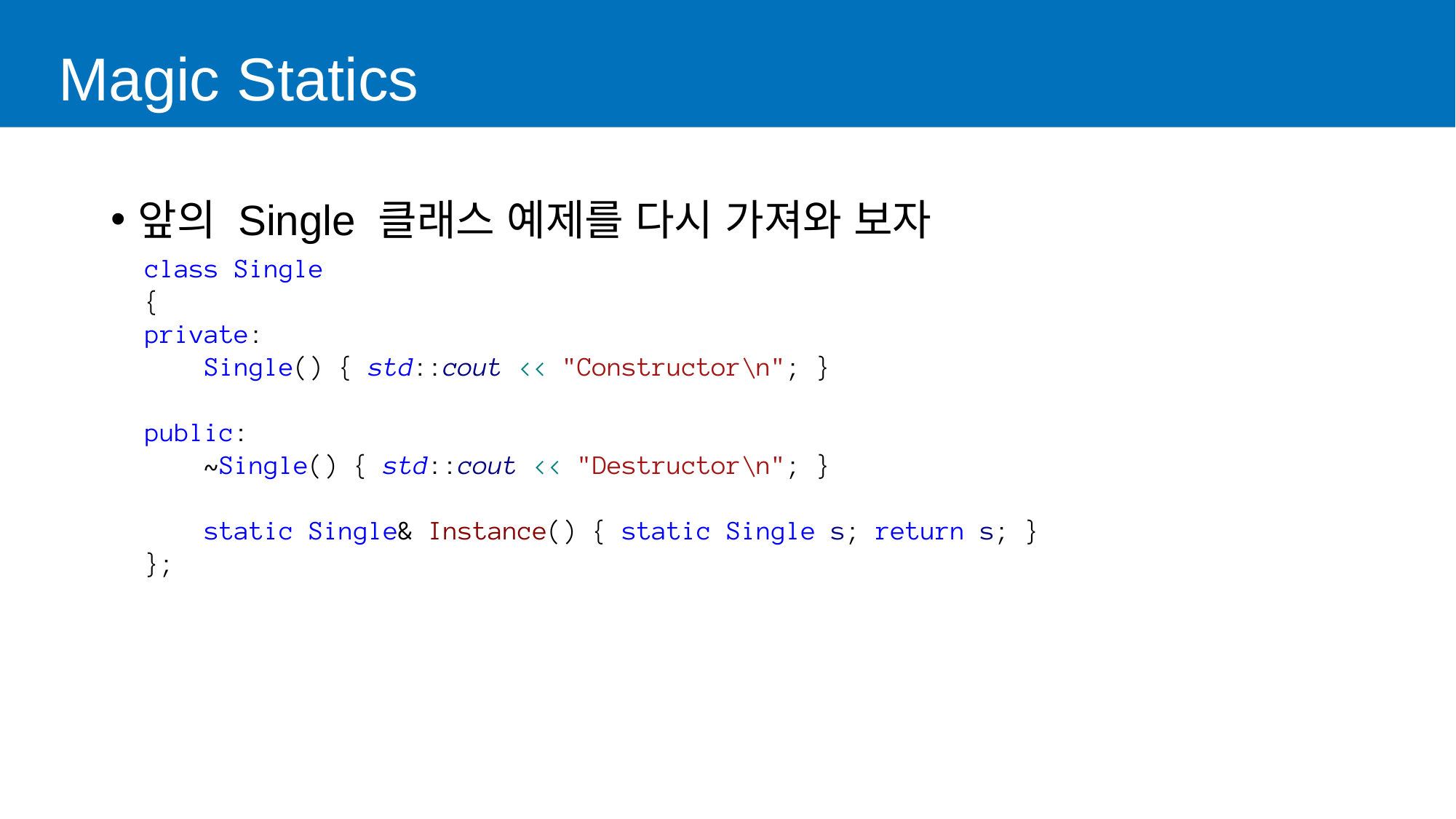

# Magic Statics
앞의 Single 클래스 예제를 다시 가져와 보자
class Single
{
private:
    Single() { std::cout << "Constructor\n"; }

public:
    ~Single() { std::cout << "Destructor\n"; }

    static Single& Instance() { static Single s; return s; }
};